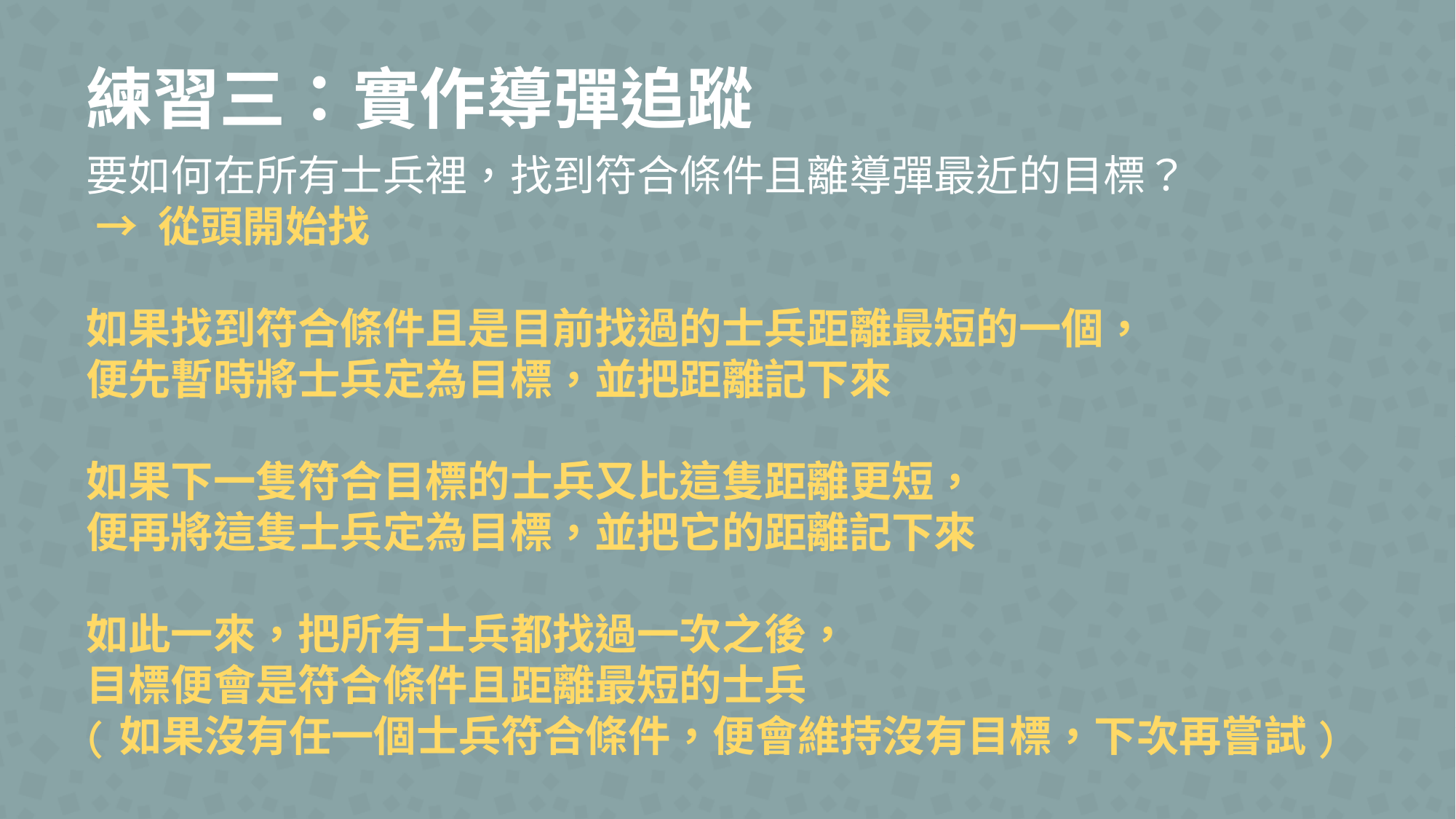

練習三：實作導彈追蹤
要如何在所有士兵裡，找到符合條件且離導彈最近的目標？
 → 從頭開始找

如果找到符合條件且是目前找過的士兵距離最短的一個，
便先暫時將士兵定為目標，並把距離記下來

如果下一隻符合目標的士兵又比這隻距離更短，
便再將這隻士兵定為目標，並把它的距離記下來

如此一來，把所有士兵都找過一次之後，
目標便會是符合條件且距離最短的士兵
(如果沒有任一個士兵符合條件，便會維持沒有目標，下次再嘗試)